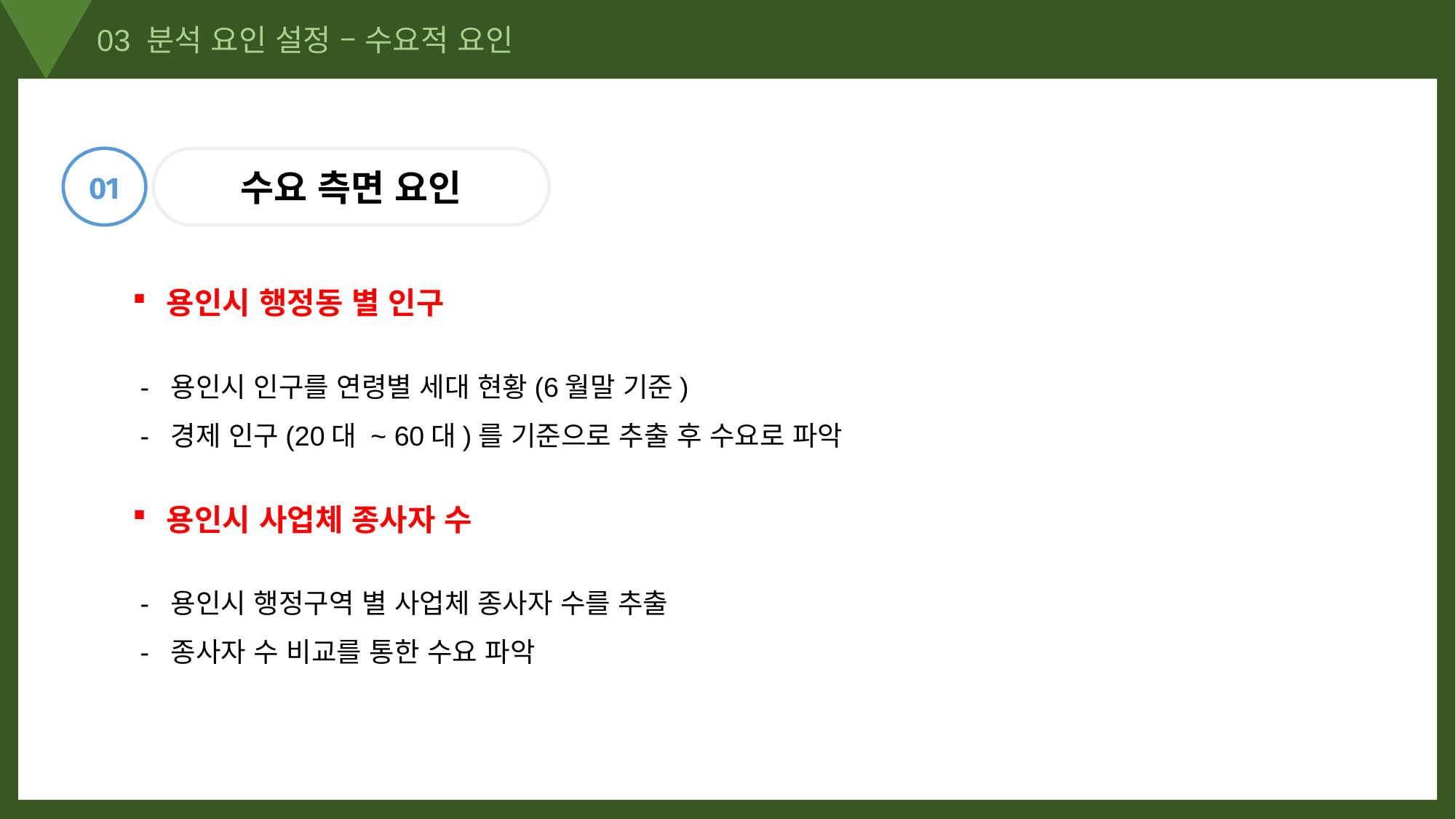

03 분석 요인 설정 – 수요적 요인
01
수요 측면 요인

용인시 행정동 별 인구

 -  용인시 인구를 연령별 세대 현황(6월말 기준)
 -  경제 인구(20대 ~ 60대)를 기준으로 추출 후 수요로 파악

용인시 사업체 종사자 수

 -  용인시 행정구역 별 사업체 종사자 수를 추출
 -  종사자 수 비교를 통한 수요 파악